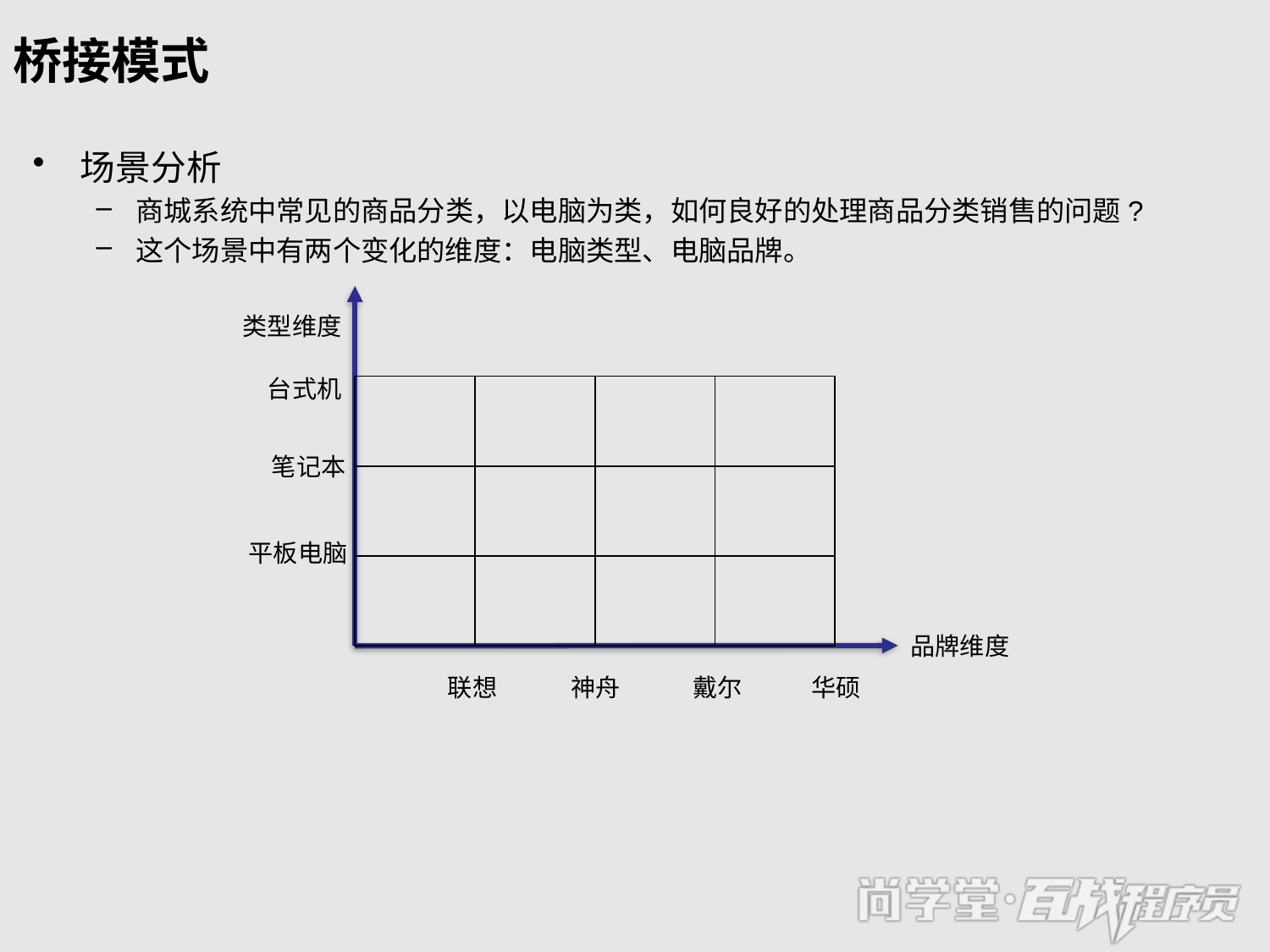

# 桥接模式
场景分析
商城系统中常见的商品分类，以电脑为类，如何良好的处理商品分类销售的问题?
这个场景中有两个变化的维度：电脑类型、电脑品牌。

类型维度
台式机
|  |  |  |  |
| --- | --- | --- | --- |
|  |  |  |  |
|  |  |  |  |
笔记本
平板电脑
品牌维度
华硕
戴尔
神舟
联想